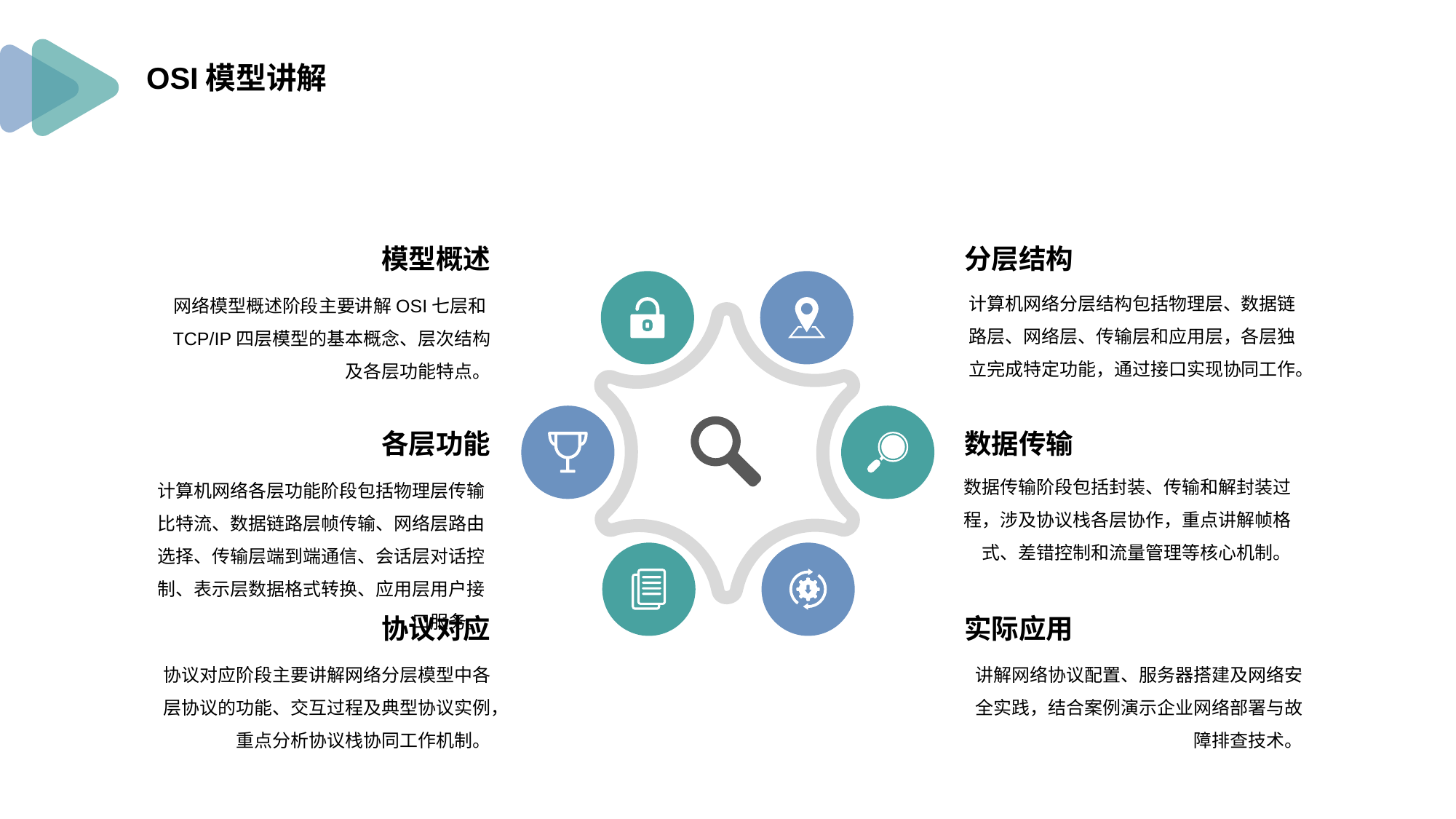

OSI模型讲解
模型概述
网络模型概述阶段主要讲解OSI七层和TCP/IP四层模型的基本概念、层次结构及各层功能特点。
分层结构

计算机网络分层结构包括物理层、数据链路层、网络层、传输层和应用层，各层独立完成特定功能，通过接口实现协同工作。

各层功能
数据传输

数据传输阶段包括封装、传输和解封装过程，涉及协议栈各层协作，重点讲解帧格式、差错控制和流量管理等核心机制。
计算机网络各层功能阶段包括物理层传输比特流、数据链路层帧传输、网络层路由选择、传输层端到端通信、会话层对话控制、表示层数据格式转换、应用层用户接口服务。

协议对应
实际应用
协议对应阶段主要讲解网络分层模型中各层协议的功能、交互过程及典型协议实例，重点分析协议栈协同工作机制。
讲解网络协议配置、服务器搭建及网络安全实践，结合案例演示企业网络部署与故障排查技术。